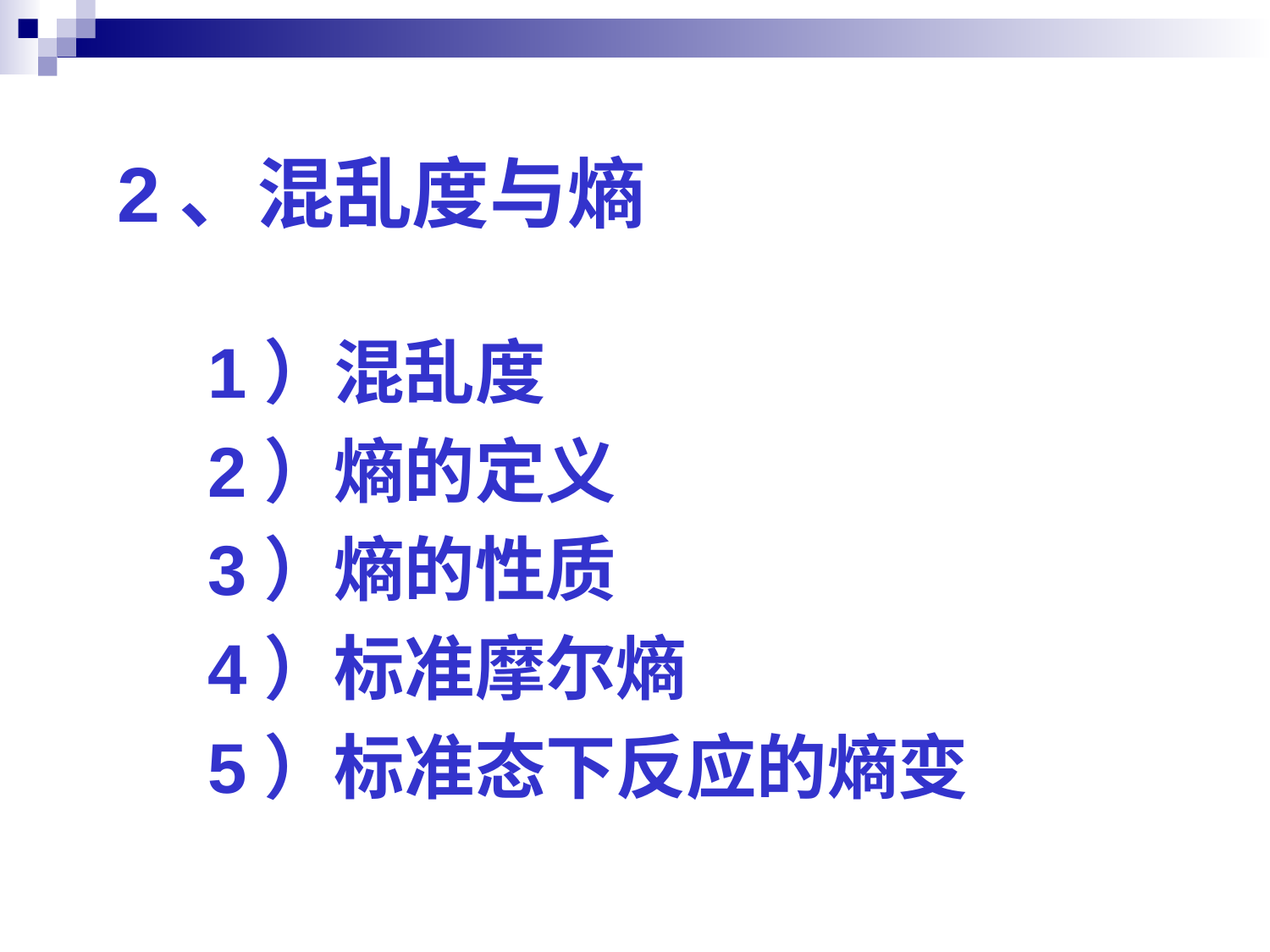

# 2、混乱度与熵
1）混乱度
2）熵的定义
3）熵的性质
4）标准摩尔熵
5）标准态下反应的熵变